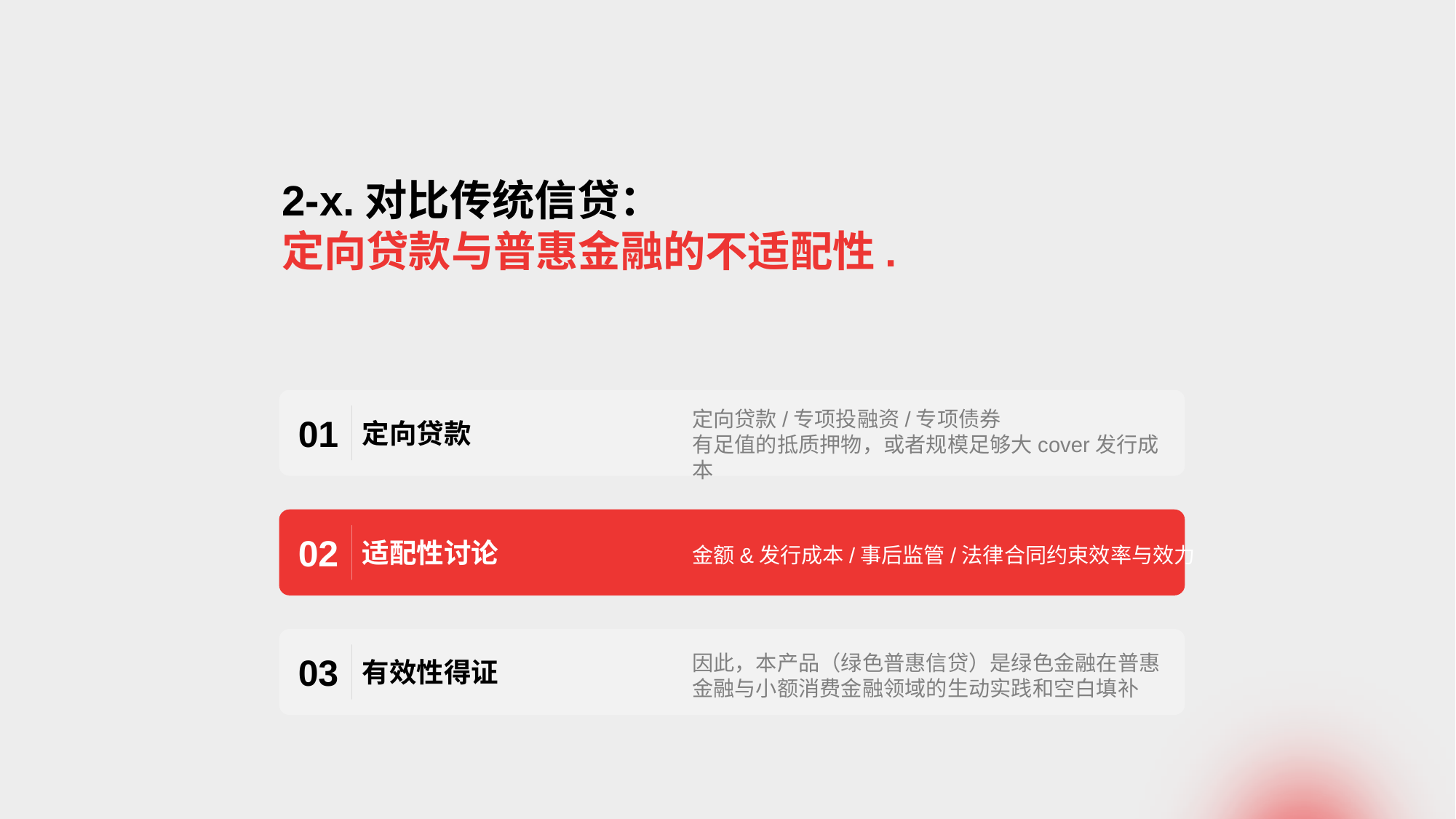

2-x.对比传统信贷：
定向贷款与普惠金融的不适配性.

定向贷款/专项投融资/专项债券
有足值的抵质押物，或者规模足够大cover发行成本
01
定向贷款

02
适配性讨论
金额&发行成本/事后监管/法律合同约束效率与效力

03
因此，本产品（绿色普惠信贷）是绿色金融在普惠金融与小额消费金融领域的生动实践和空白填补
有效性得证